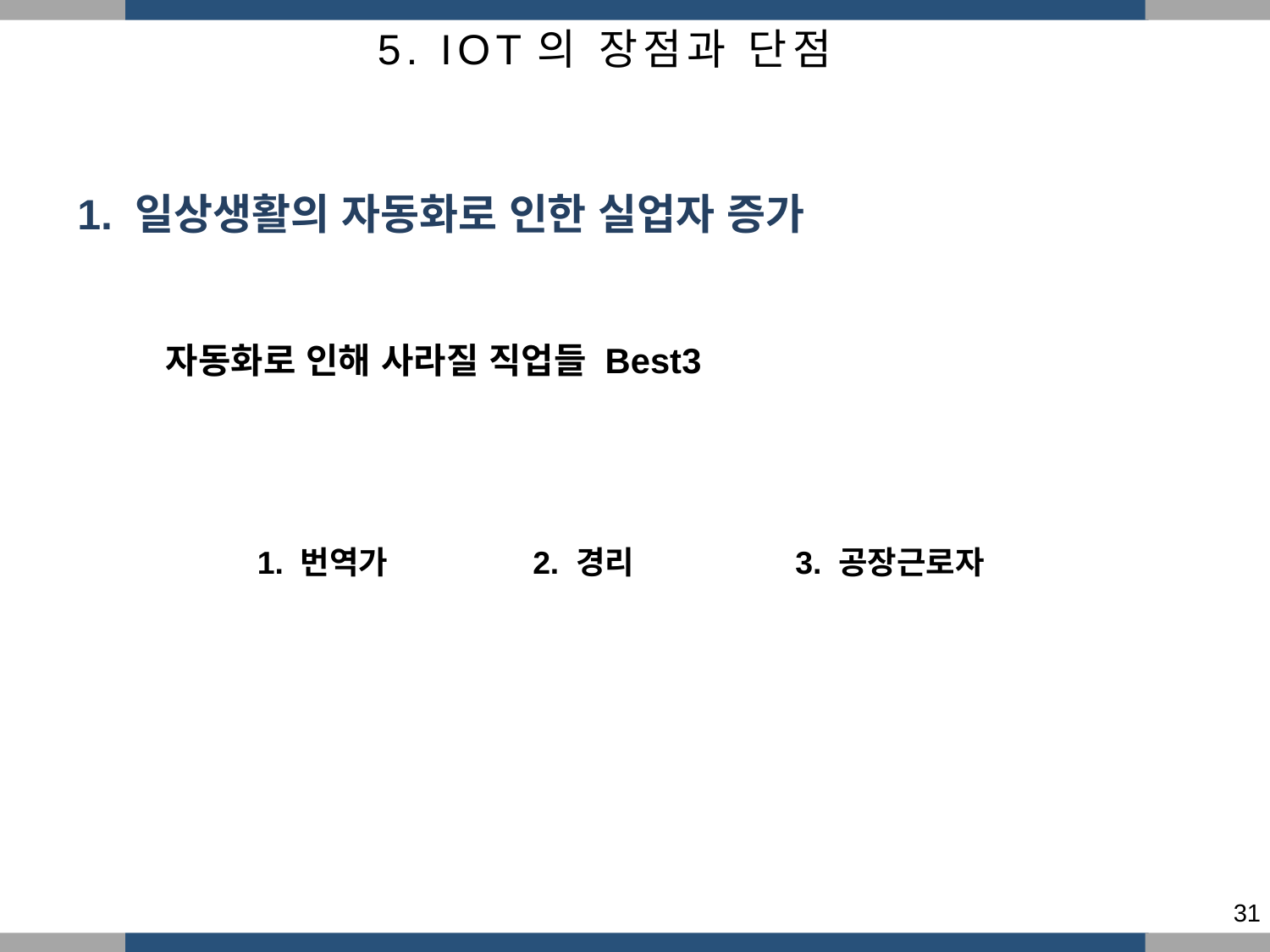

5. IOT의 장점과 단점
1. 일상생활의 자동화로 인한 실업자 증가
자동화로 인해 사라질 직업들 Best3
1. 번역가
2. 경리
3. 공장근로자
31